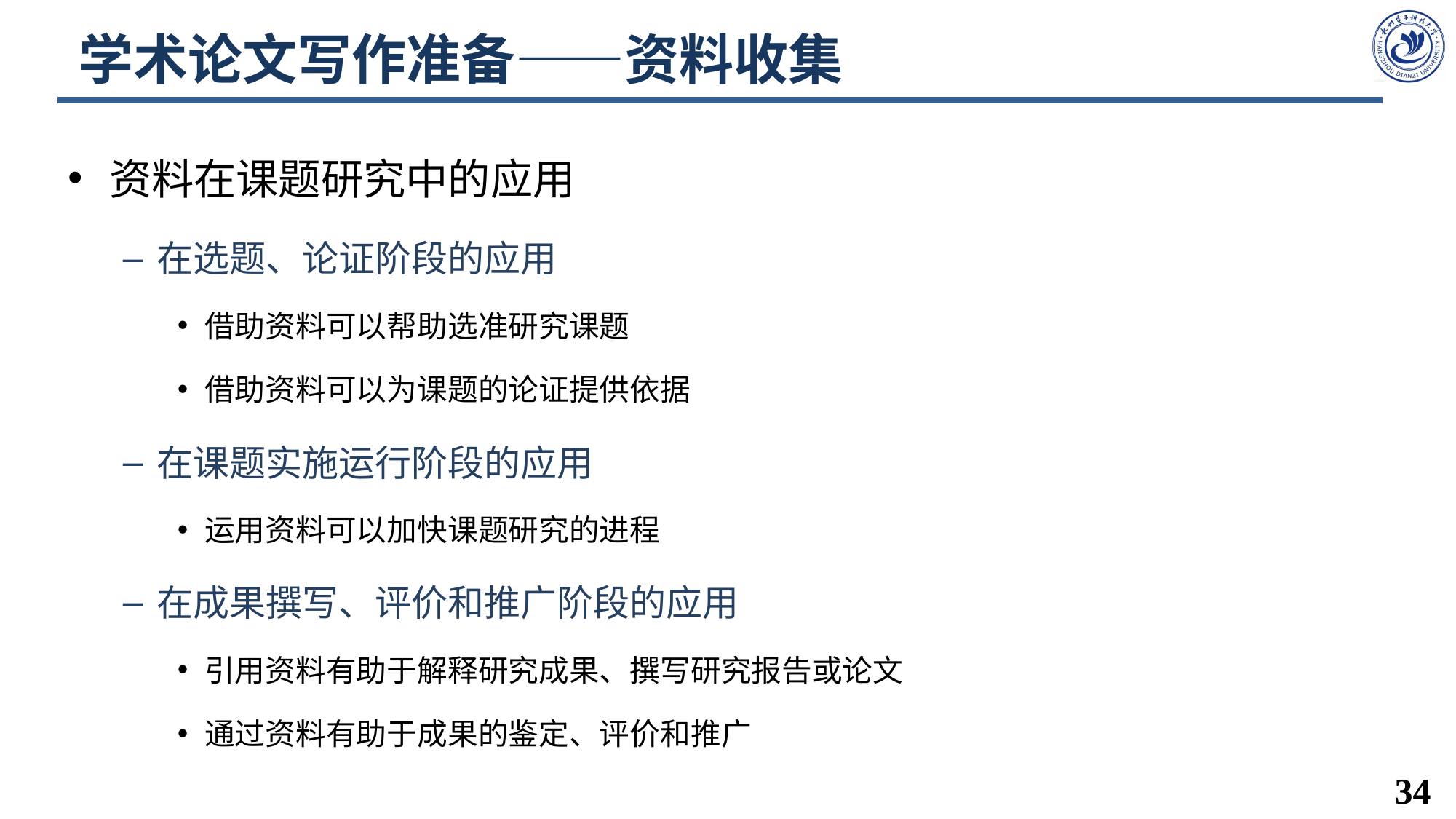

# 学术论文写作准备——资料收集
资料在课题研究中的应用
在选题、论证阶段的应用
借助资料可以帮助选准研究课题
借助资料可以为课题的论证提供依据
在课题实施运行阶段的应用
运用资料可以加快课题研究的进程
在成果撰写、评价和推广阶段的应用
引用资料有助于解释研究成果、撰写研究报告或论文
通过资料有助于成果的鉴定、评价和推广

34